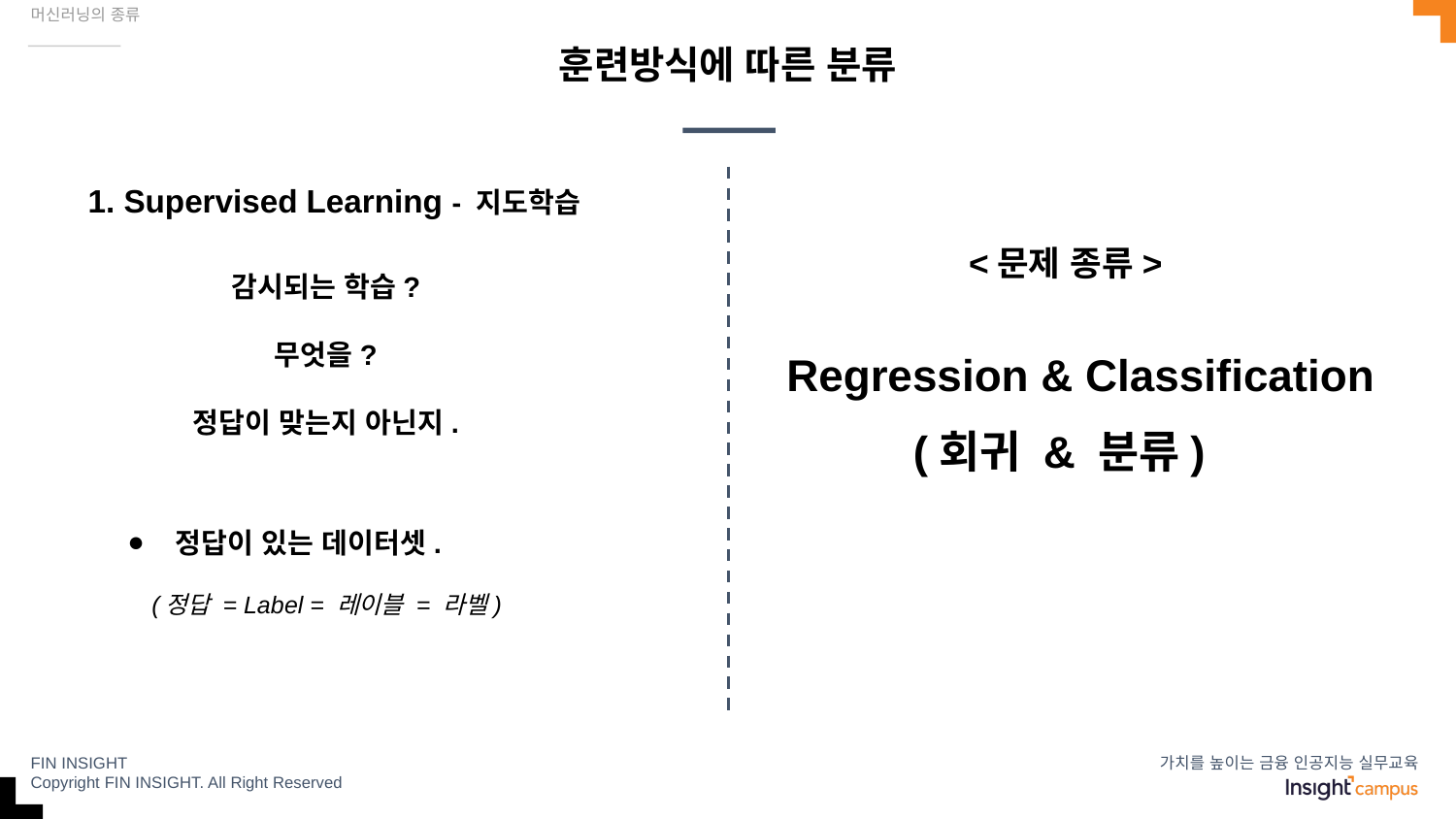

머신러닝의 종류
# 훈련방식에 따른 분류
1. Supervised Learning - 지도학습
<문제 종류>
감시되는 학습?
무엇을?
정답이 맞는지 아닌지.
Regression & Classification

(회귀 & 분류)
정답이 있는 데이터셋.

(정답 = Label = 레이블 = 라벨)